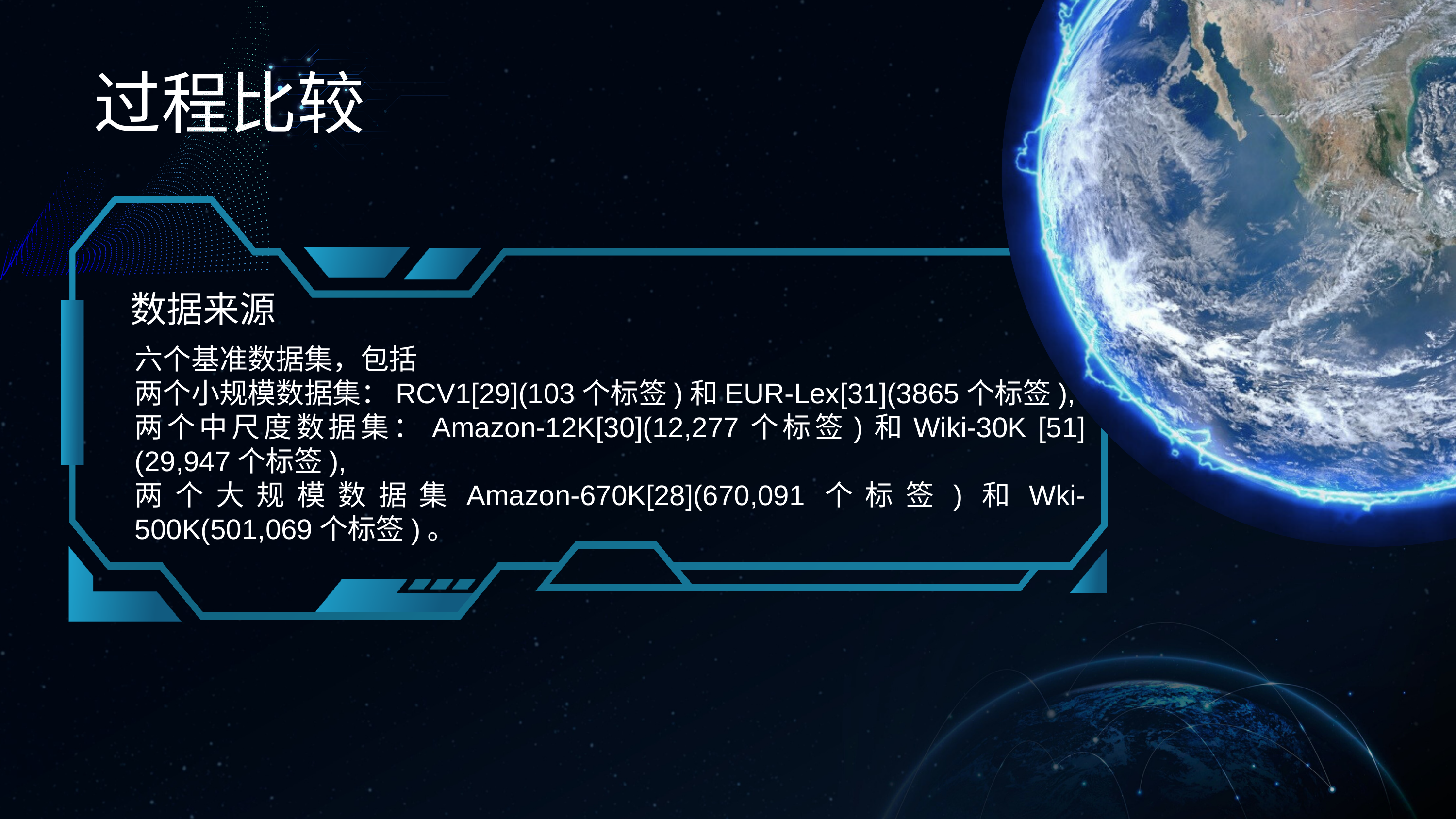

过程比较

数据来源
六个基准数据集，包括
两个小规模数据集：RCV1[29](103个标签)和EUR-Lex[31](3865个标签),
两个中尺度数据集：Amazon-12K[30](12,277个标签)和Wiki-30K [51](29,947个标签),
两个大规模数据集Amazon-670K[28](670,091个标签)和Wki-500K(501,069个标签)。